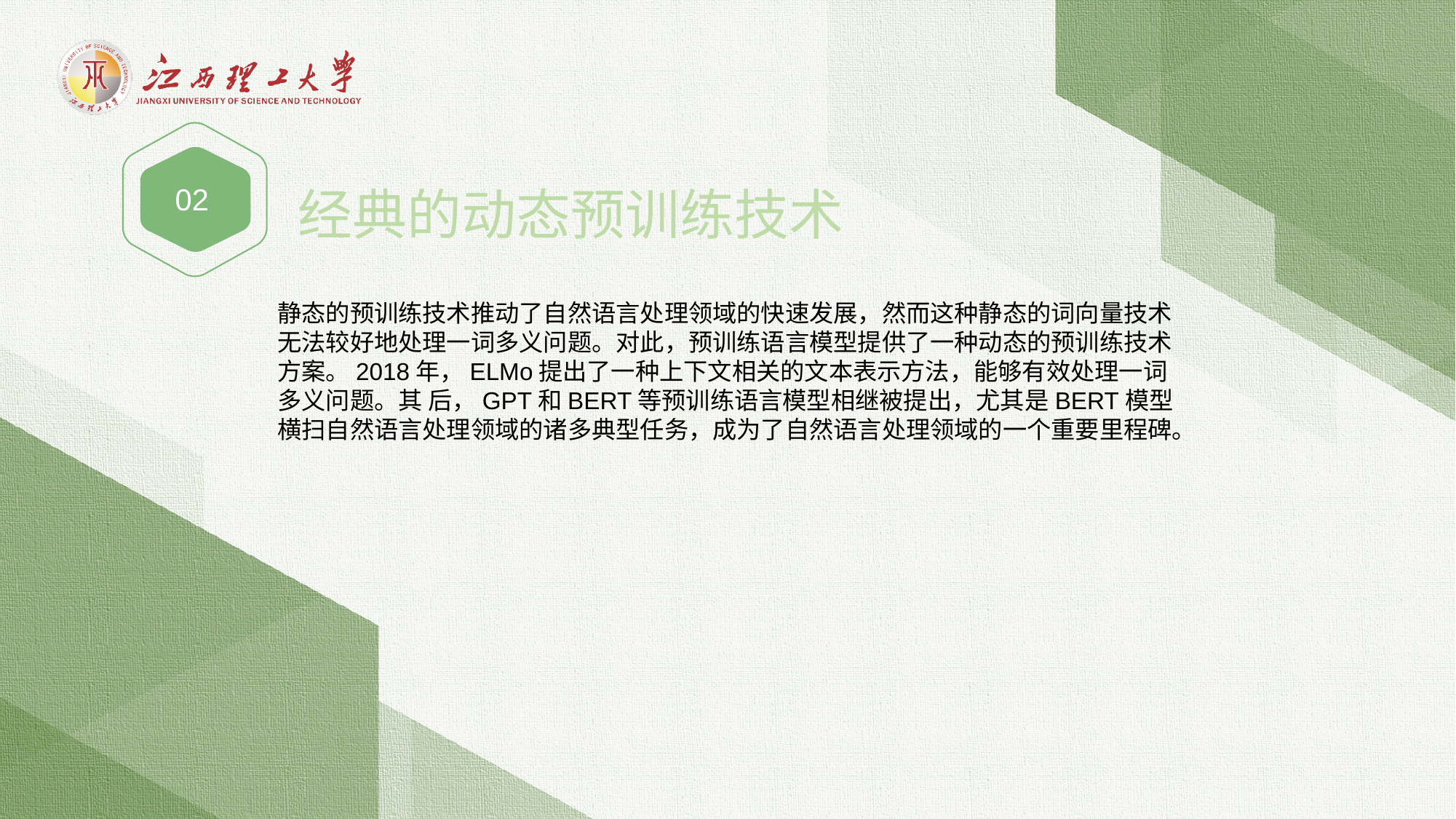

02
经典的动态预训练技术
静态的预训练技术推动了自然语言处理领域的快速发展，然而这种静态的词向量技术无法较好地处理一词多义问题。对此，预训练语言模型提供了一种动态的预训练技术方案。2018年，ELMo提出了一种上下文相关的文本表示方法，能够有效处理一词多义问题。其 后，GPT和BERT等预训练语言模型相继被提出，尤其是BERT模型横扫自然语言处理领域的诸多典型任务，成为了自然语言处理领域的一个重要里程碑。